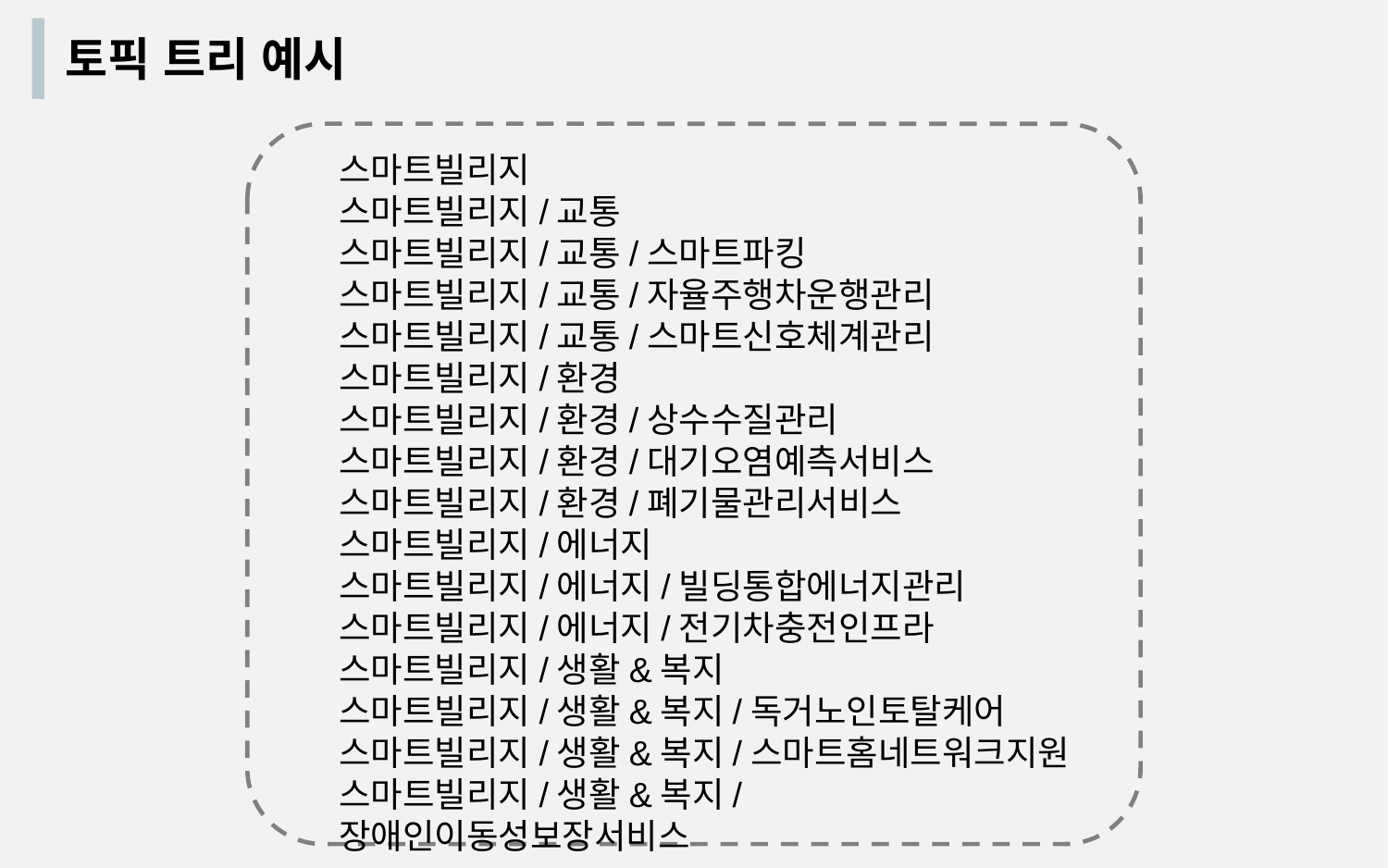

토픽 트리 예시

스마트빌리지
스마트빌리지/교통
스마트빌리지/교통/스마트파킹
스마트빌리지/교통/자율주행차운행관리
스마트빌리지/교통/스마트신호체계관리
스마트빌리지/환경
스마트빌리지/환경/상수수질관리
스마트빌리지/환경/대기오염예측서비스
스마트빌리지/환경/폐기물관리서비스
스마트빌리지/에너지
스마트빌리지/에너지/빌딩통합에너지관리
스마트빌리지/에너지/전기차충전인프라
스마트빌리지/생활&복지
스마트빌리지/생활&복지/독거노인토탈케어
스마트빌리지/생활&복지/스마트홈네트워크지원
스마트빌리지/생활&복지/장애인이동성보장서비스